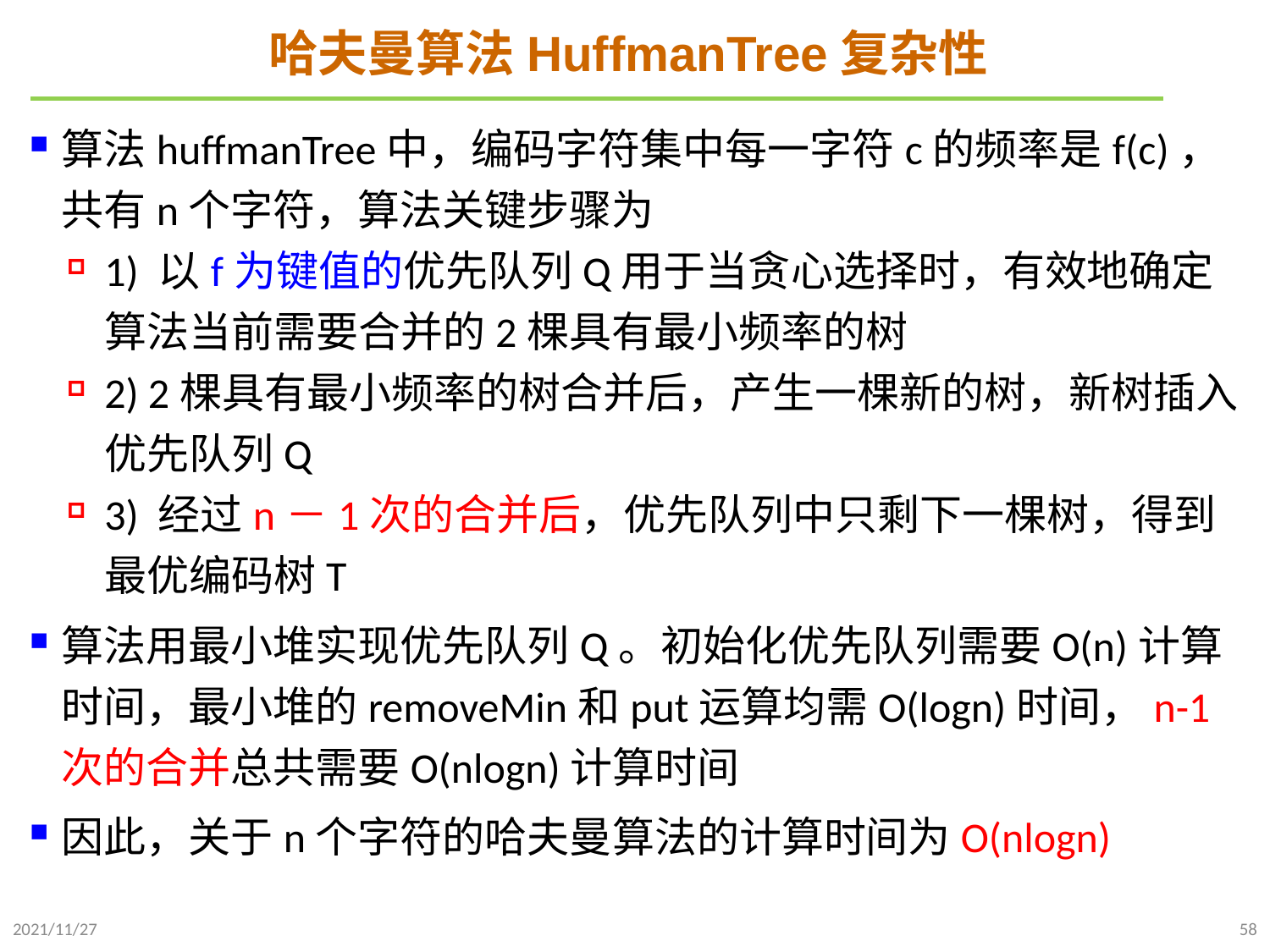

# 哈夫曼算法HuffmanTree复杂性
算法huffmanTree中，编码字符集中每一字符c的频率是f(c)，共有n个字符，算法关键步骤为
1) 以f为键值的优先队列Q用于当贪心选择时，有效地确定算法当前需要合并的2棵具有最小频率的树
2) 2棵具有最小频率的树合并后，产生一棵新的树，新树插入优先队列Q
3) 经过n－1次的合并后，优先队列中只剩下一棵树，得到最优编码树T
算法用最小堆实现优先队列Q。初始化优先队列需要O(n)计算时间，最小堆的removeMin和put运算均需O(logn)时间，n-1次的合并总共需要O(nlogn)计算时间
因此，关于n个字符的哈夫曼算法的计算时间为O(nlogn)

2021/11/27
58